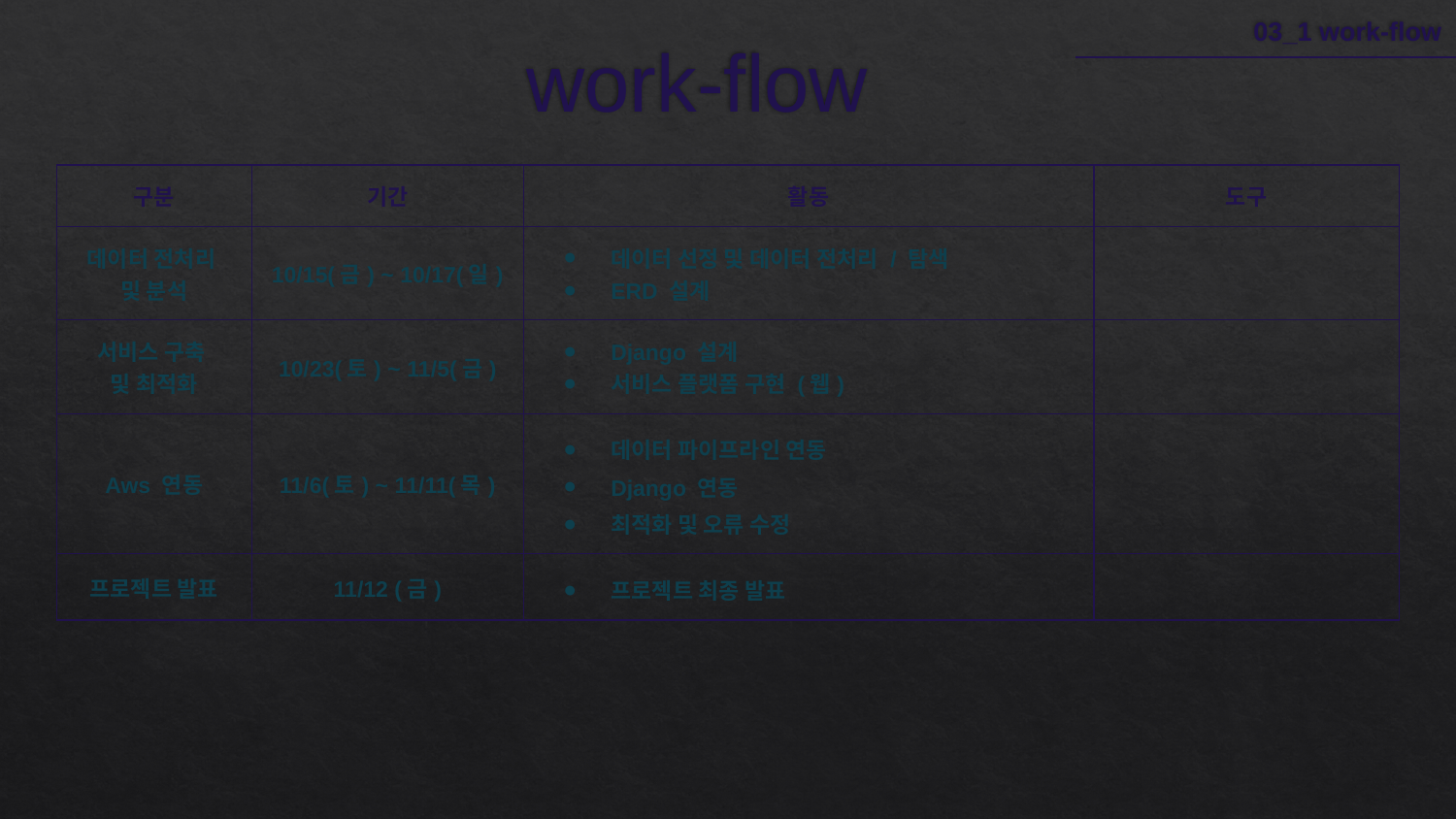

03_1 work-flow
# work-flow
| 구분 | 기간 | 활동 | 도구 |
| --- | --- | --- | --- |
| 데이터 전처리 및 분석 | 10/15(금) ~ 10/17(일) | 데이터 선정 및 데이터 전처리 / 탐색 ERD 설계 |  |
| 서비스 구축 및 최적화 | 10/23(토) ~ 11/5(금) | Django 설계 서비스 플랫폼 구현 (웹) |  |
| Aws 연동 | 11/6(토) ~ 11/11(목) | 데이터 파이프라인 연동 Django 연동 최적화 및 오류 수정 |  |
| 프로젝트 발표 | 11/12 (금) | 프로젝트 최종 발표 |  |